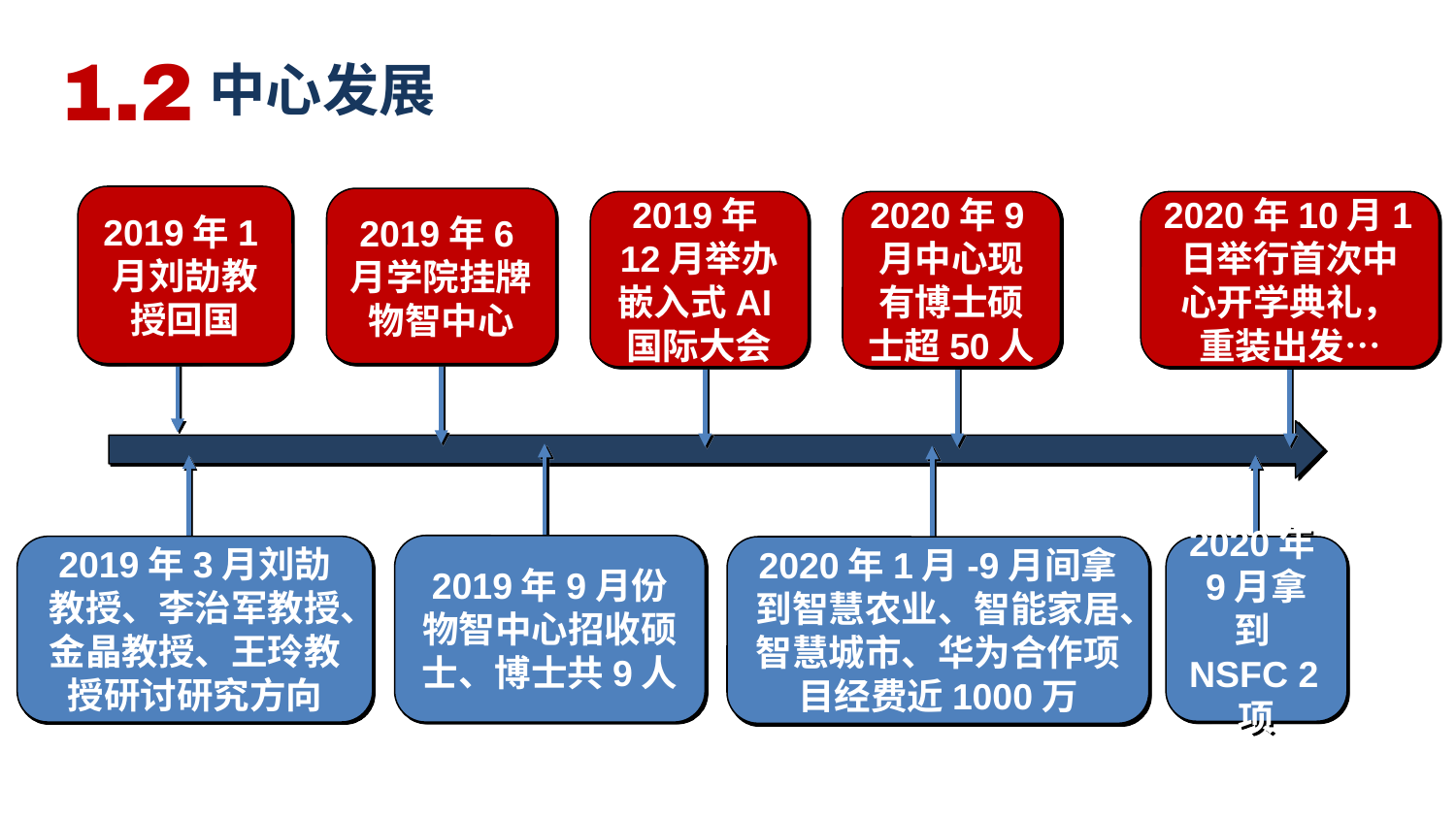

1.2
中心发展
2019年1月刘劼教授回国
2019年6月学院挂牌物智中心
2019年12月举办嵌入式AI国际大会
2020年9月中心现有博士硕士超50人
2020年10月1日举行首次中心开学典礼，重装出发…

2019年9月份物智中心招收硕士、博士共9人
2019年3月刘劼教授、李治军教授、金晶教授、王玲教授研讨研究方向
2020年1月-9月间拿到智慧农业、智能家居、智慧城市、华为合作项目经费近1000万
2020年9月拿到NSFC 2项